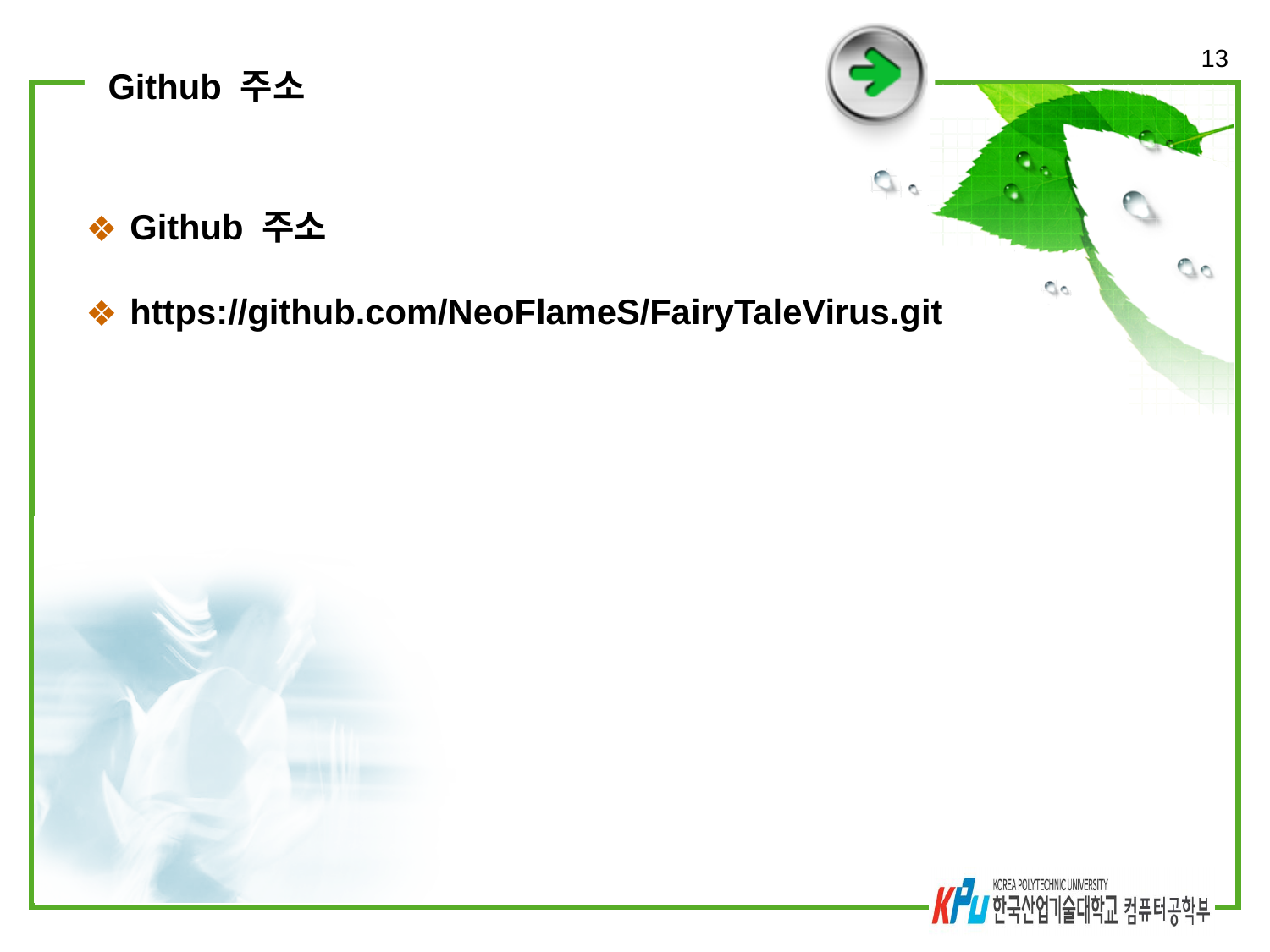

13
# Github 주소
Github 주소

https://github.com/NeoFlameS/FairyTaleVirus.git